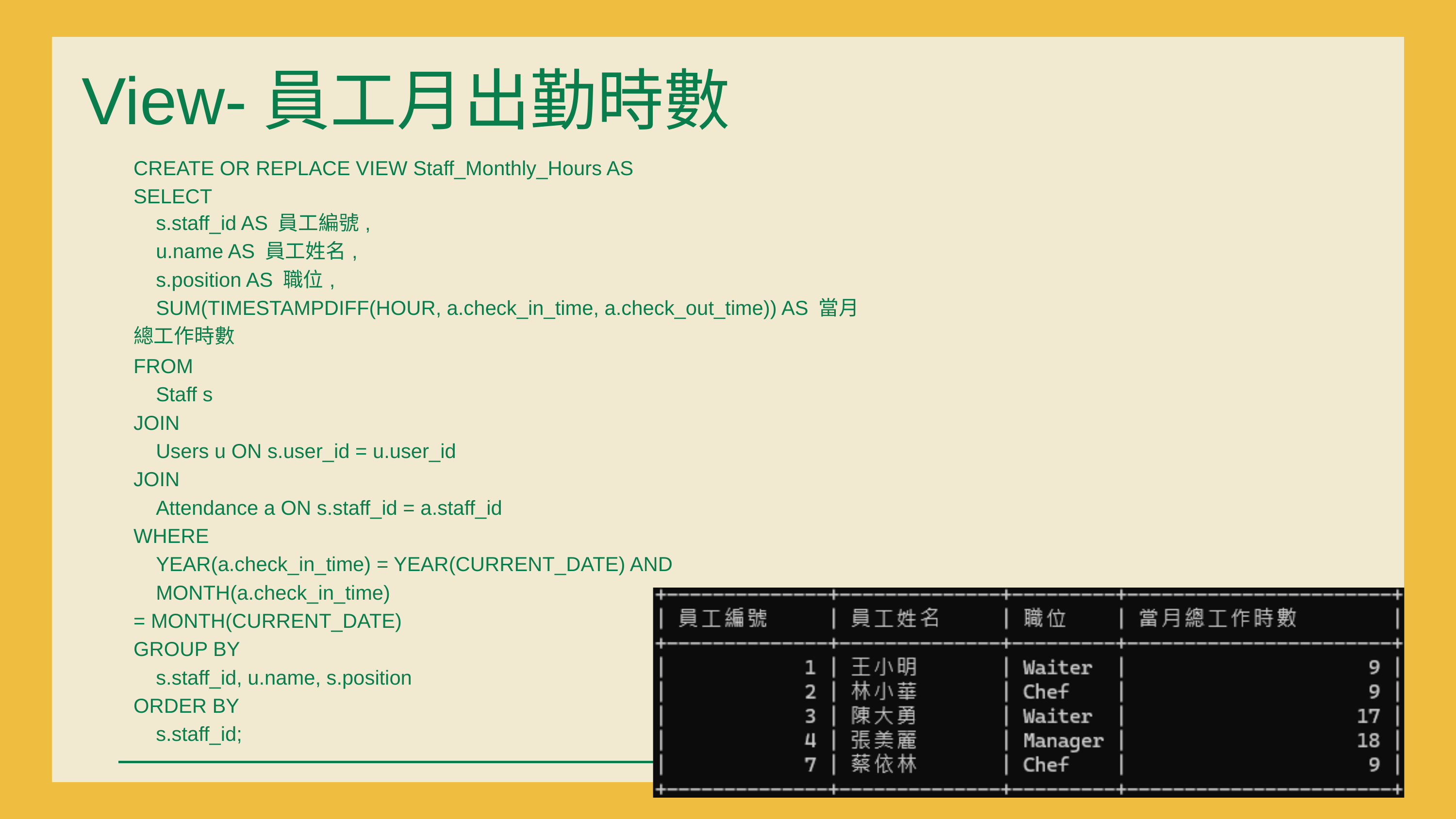

View-員工月出勤時數
| CREATE OR REPLACE VIEW Staff\_Monthly\_Hours AS SELECT s.staff\_id AS 員工編號, u.name AS 員工姓名, s.position AS 職位, SUM(TIMESTAMPDIFF(HOUR, a.check\_in\_time, a.check\_out\_time)) AS 當月總工作時數 FROM Staff s JOIN Users u ON s.user\_id = u.user\_id JOIN Attendance a ON s.staff\_id = a.staff\_id WHERE YEAR(a.check\_in\_time) = YEAR(CURRENT\_DATE) AND MONTH(a.check\_in\_time) = MONTH(CURRENT\_DATE) GROUP BY s.staff\_id, u.name, s.position ORDER BY s.staff\_id; |
| --- |